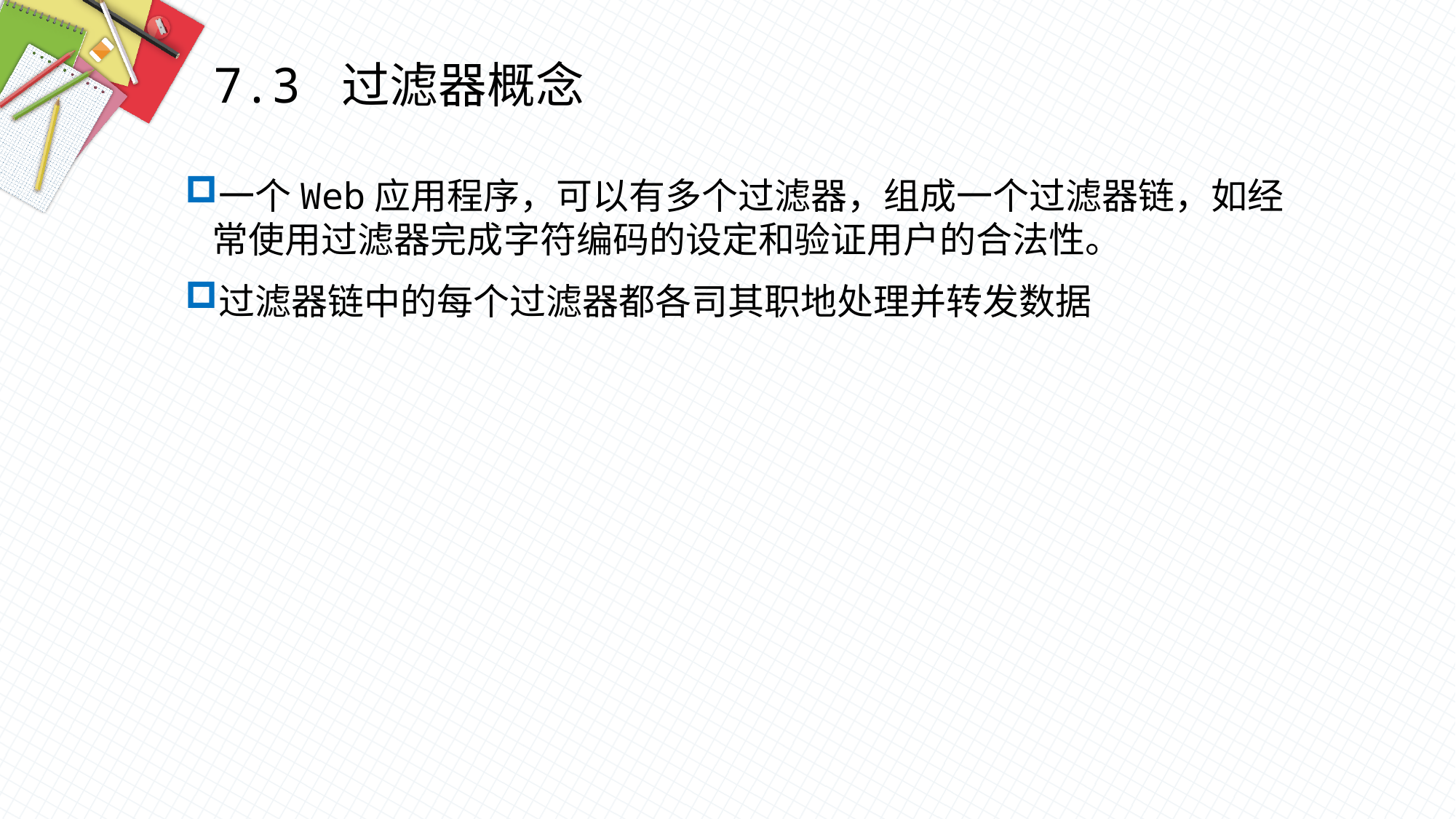

7.3 过滤器概念
一个Web应用程序，可以有多个过滤器，组成一个过滤器链，如经常使用过滤器完成字符编码的设定和验证用户的合法性。
过滤器链中的每个过滤器都各司其职地处理并转发数据